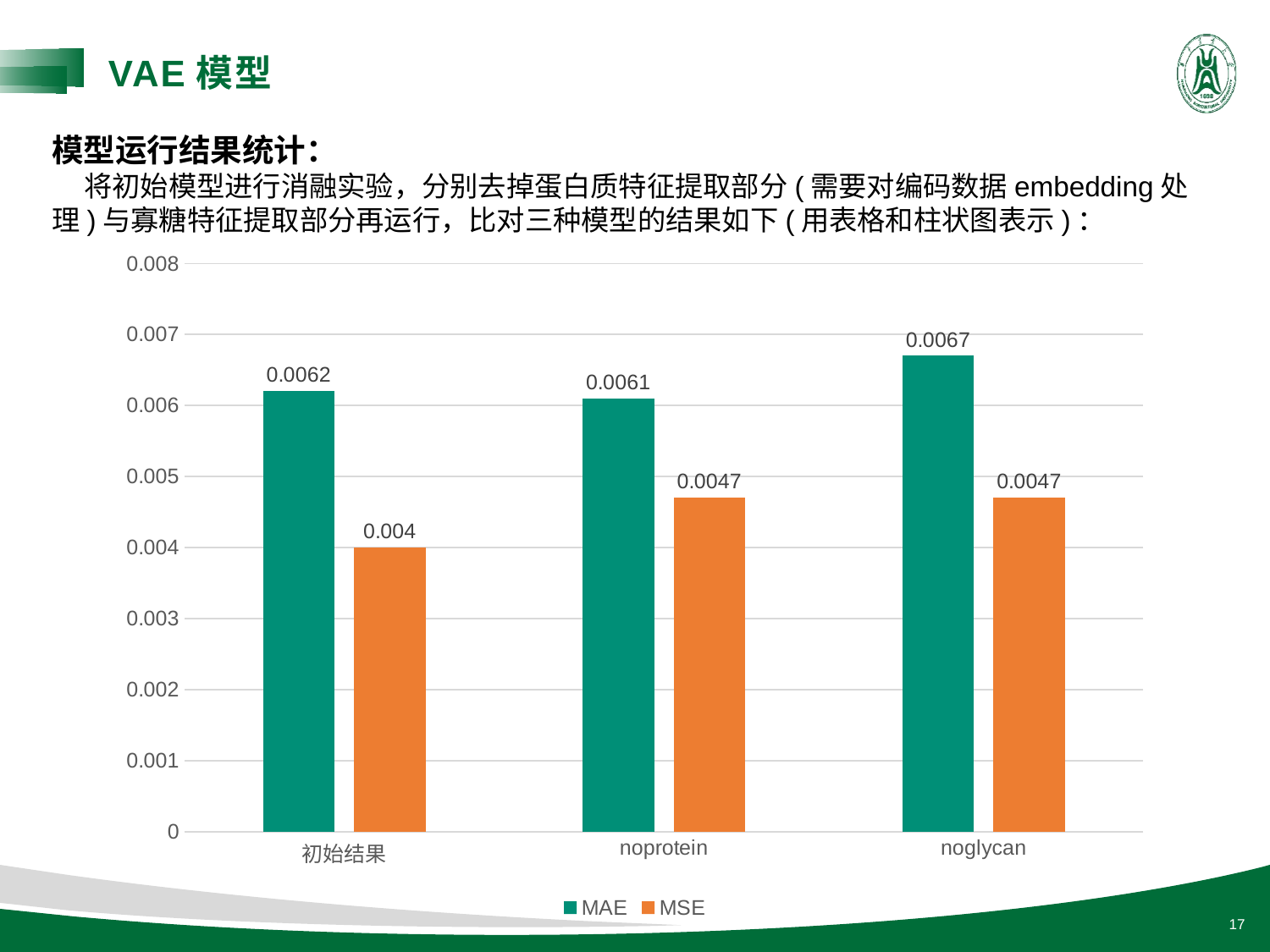

VAE模型
模型运行结果统计：
    将初始模型进行消融实验，分别去掉蛋白质特征提取部分(需要对编码数据embedding处理)与寡糖特征提取部分再运行，比对三种模型的结果如下(用表格和柱状图表示)：

### Chart

| Category | MAE | MSE |
|---|---|---|
| 初始结果 | 0.0062 | 0.004 |
| noprotein | 0.0061 | 0.0047 |
| noglycan | 0.0067 | 0.0047 |
17